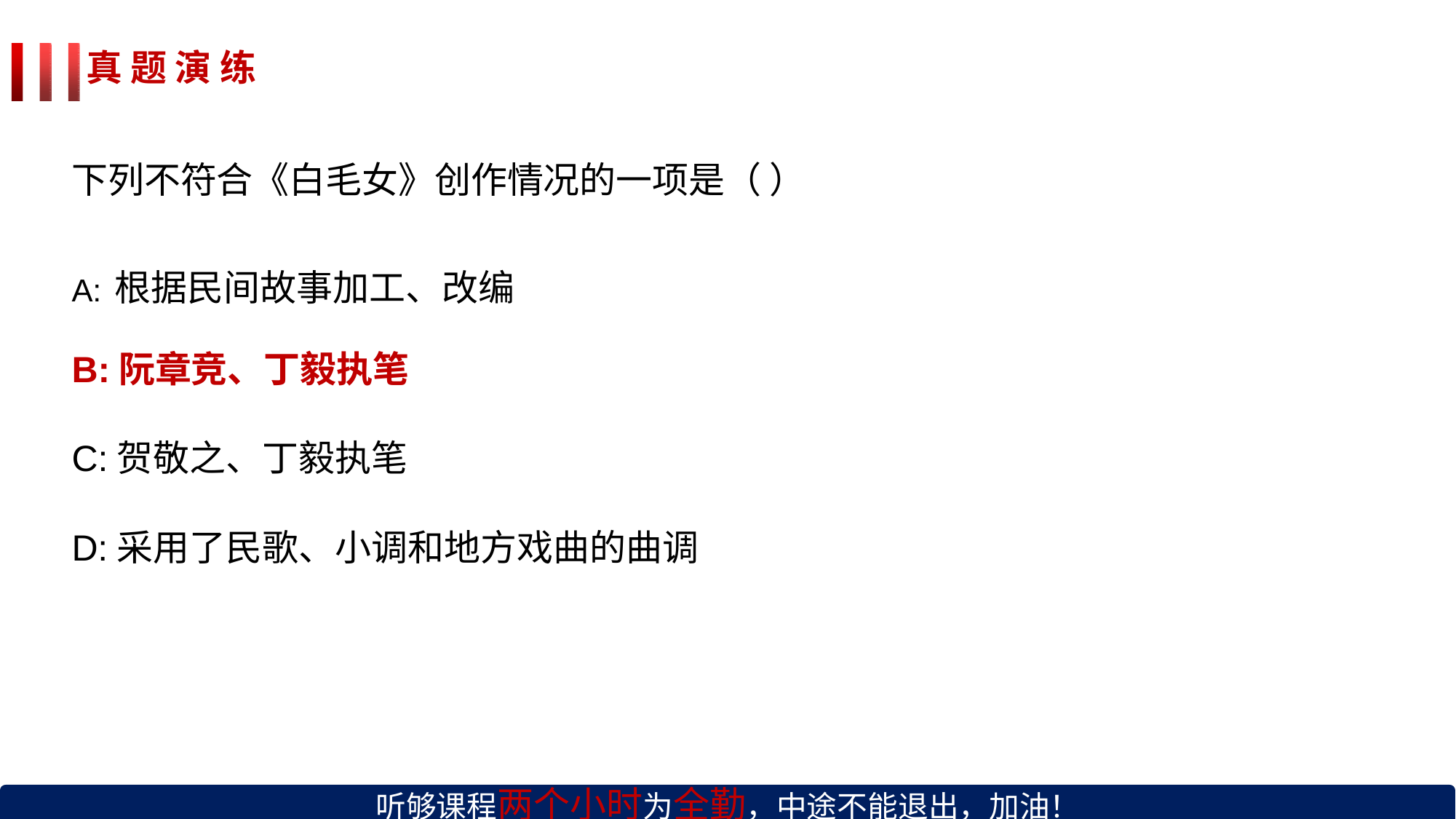

# 真 题 演 练

下列不符合《白毛女》创作情况的一项是（ ）

A:根据民间故事加工、改编
B:阮章竞、丁毅执笔

C:贺敬之、丁毅执笔

D:采用了民歌、小调和地方戏曲的曲调
95

听够课程两个小时为全勤，中途不能退出，加油！